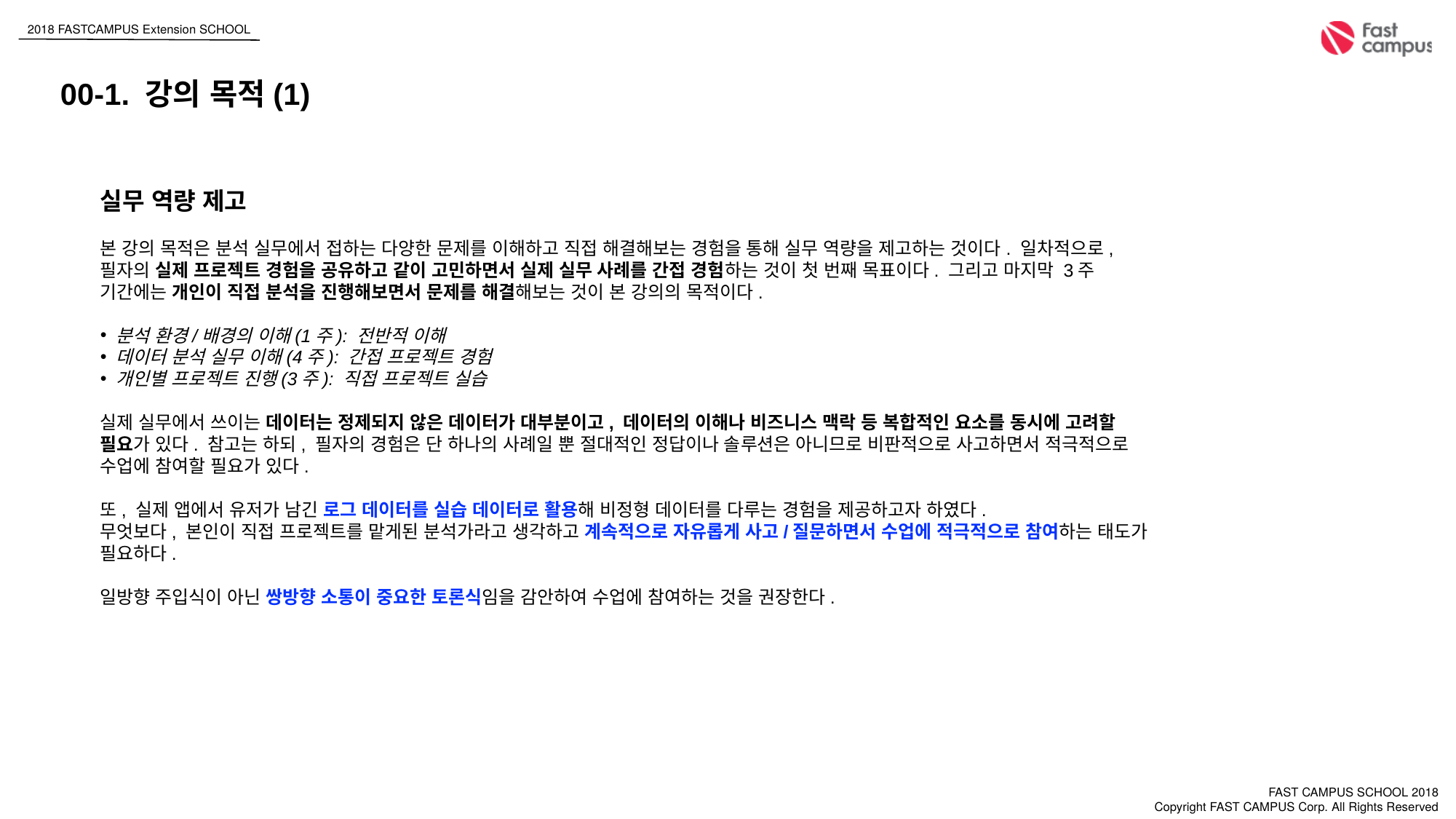

00-1. 강의 목적(1)
실무 역량 제고

본 강의 목적은 분석 실무에서 접하는 다양한 문제를 이해하고 직접 해결해보는 경험을 통해 실무 역량을 제고하는 것이다. 일차적으로, 필자의 실제 프로젝트 경험을 공유하고 같이 고민하면서 실제 실무 사례를 간접 경험하는 것이 첫 번째 목표이다. 그리고 마지막 3주 기간에는 개인이 직접 분석을 진행해보면서 문제를 해결해보는 것이 본 강의의 목적이다.

 분석 환경/배경의 이해(1주): 전반적 이해
 데이터 분석 실무 이해(4주): 간접 프로젝트 경험
 개인별 프로젝트 진행(3주): 직접 프로젝트 실습

실제 실무에서 쓰이는 데이터는 정제되지 않은 데이터가 대부분이고, 데이터의 이해나 비즈니스 맥락 등 복합적인 요소를 동시에 고려할 필요가 있다. 참고는 하되, 필자의 경험은 단 하나의 사례일 뿐 절대적인 정답이나 솔루션은 아니므로 비판적으로 사고하면서 적극적으로 수업에 참여할 필요가 있다.

또, 실제 앱에서 유저가 남긴 로그 데이터를 실습 데이터로 활용해 비정형 데이터를 다루는 경험을 제공하고자 하였다.
무엇보다, 본인이 직접 프로젝트를 맡게된 분석가라고 생각하고 계속적으로 자유롭게 사고/질문하면서 수업에 적극적으로 참여하는 태도가 필요하다.

일방향 주입식이 아닌 쌍방향 소통이 중요한 토론식임을 감안하여 수업에 참여하는 것을 권장한다.